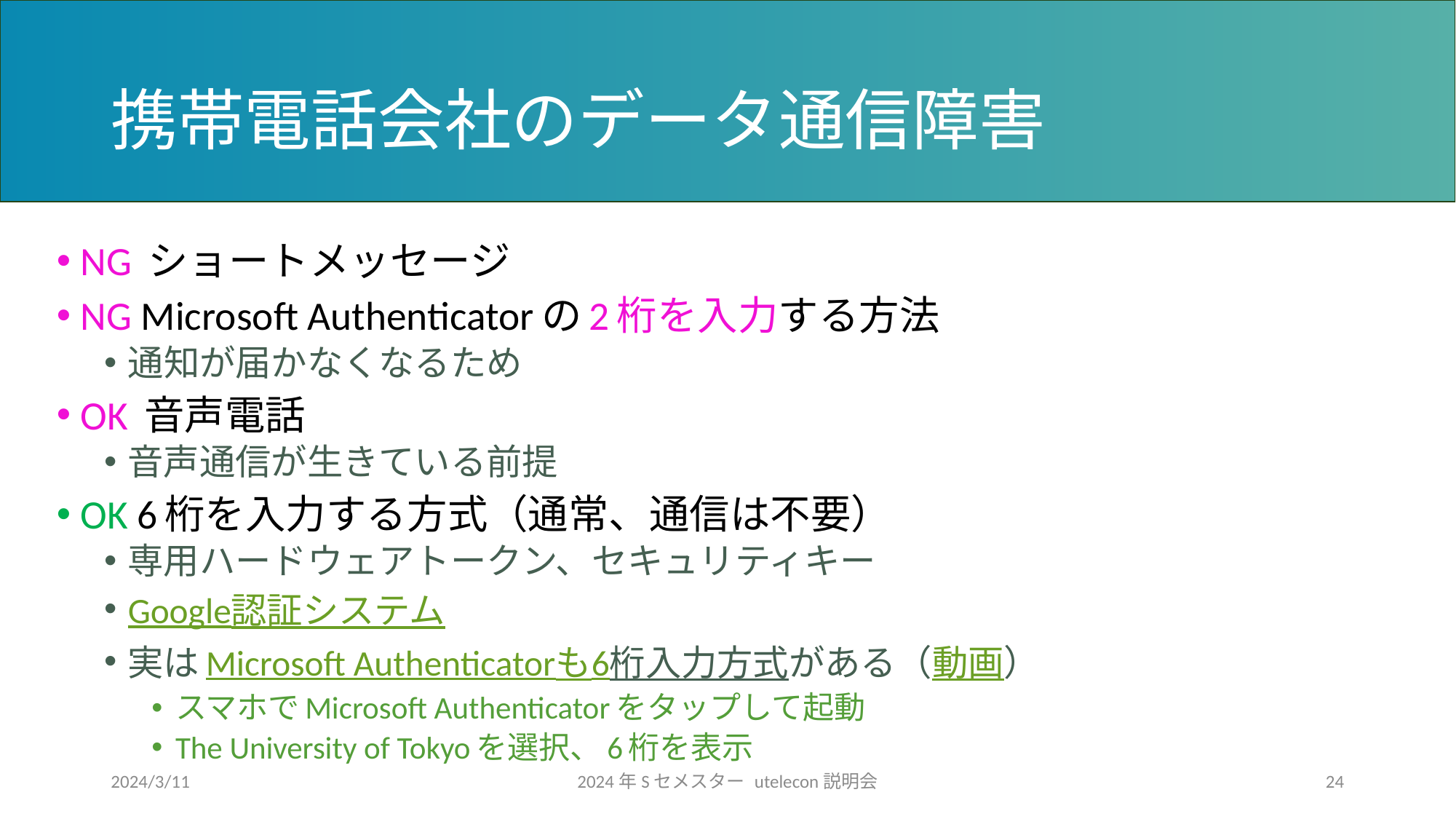

# 携帯電話会社のデータ通信障害
NG ショートメッセージ
NG Microsoft Authenticatorの2桁を入力する方法
通知が届かなくなるため
OK 音声電話
音声通信が生きている前提
OK 6桁を入力する方式（通常、通信は不要）
専用ハードウェアトークン、セキュリティキー
Google認証システム
実はMicrosoft Authenticatorも6桁入力方式がある（動画）
スマホでMicrosoft Authenticatorをタップして起動
The University of Tokyoを選択、6桁を表示

2024/3/11
2024年Sセメスター utelecon説明会
24